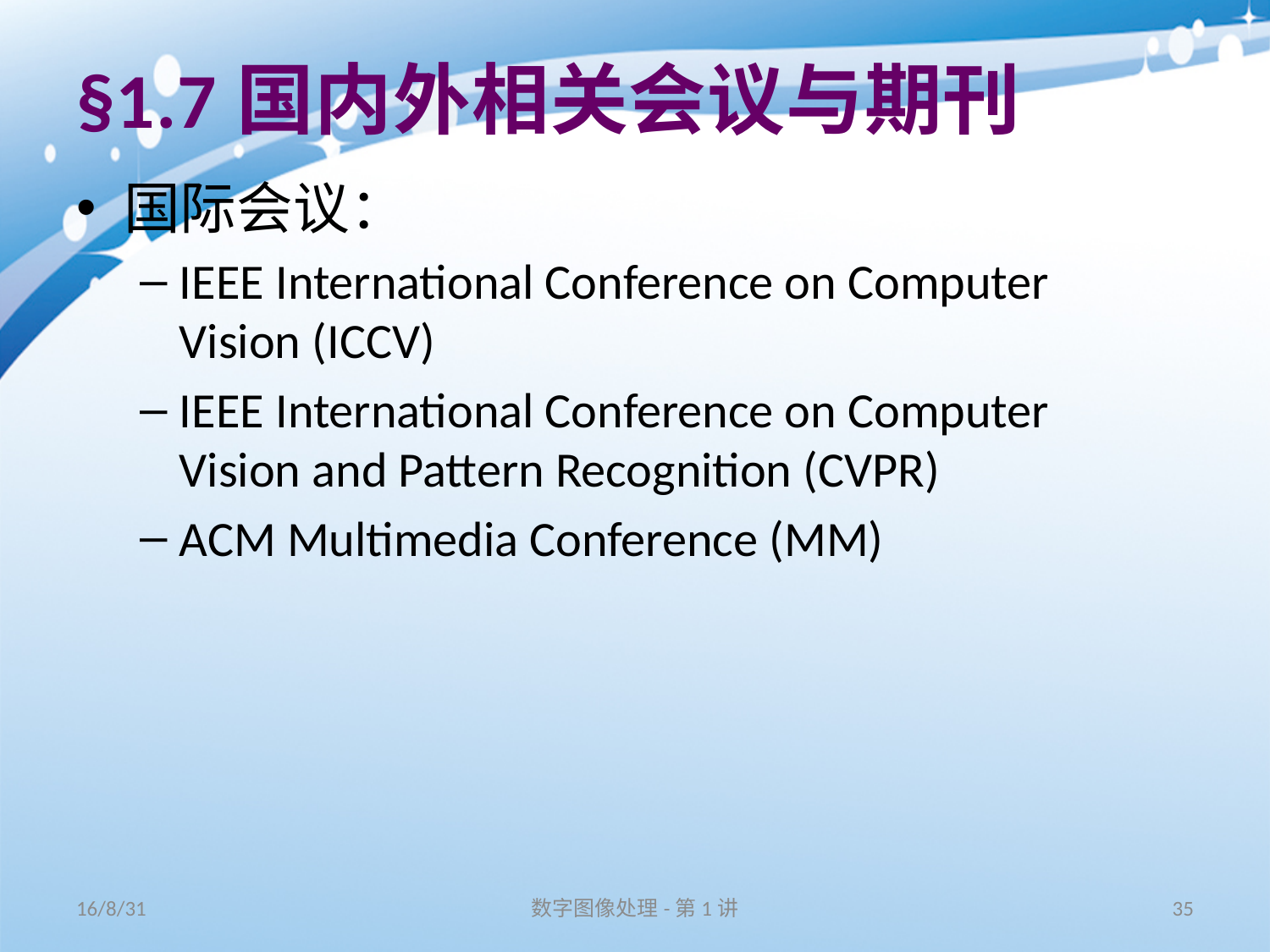

# §1.7国内外相关会议与期刊
国际会议：
IEEE International Conference on Computer Vision (ICCV)
IEEE International Conference on Computer Vision and Pattern Recognition (CVPR)
ACM Multimedia Conference (MM)

16/8/31
数字图像处理-第1讲
35